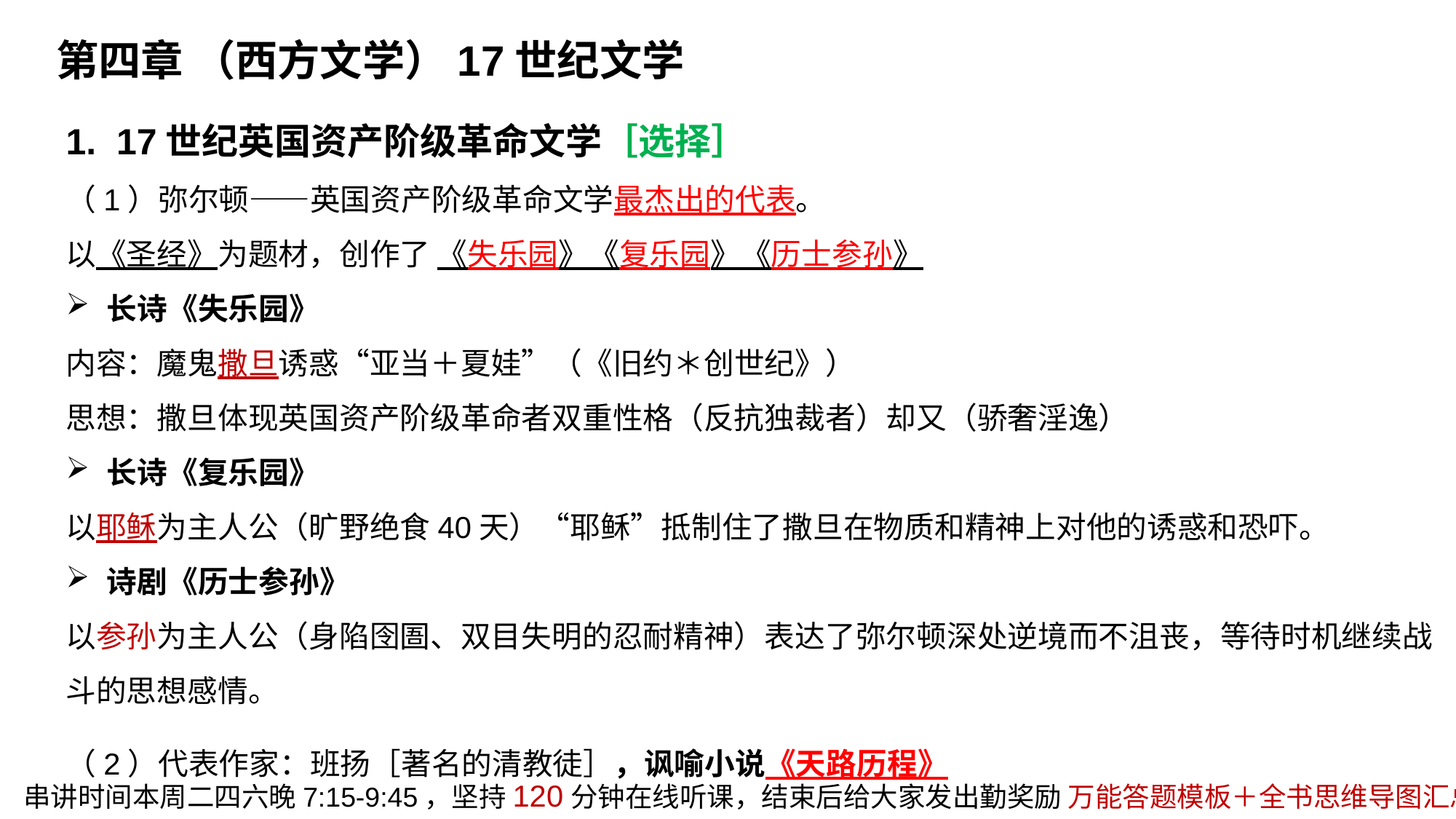

第四章 （西方文学）17世纪文学
1.  17世纪英国资产阶级革命文学［选择］
（1）弥尔顿——英国资产阶级革命文学最杰出的代表。
以《圣经》为题材，创作了 《失乐园》《复乐园》《历士参孙》
长诗《失乐园》
内容：魔鬼撒旦诱惑“亚当＋夏娃”（《旧约＊创世纪》）
思想：撒旦体现英国资产阶级革命者双重性格（反抗独裁者）却又（骄奢淫逸）
长诗《复乐园》
以耶稣为主人公（旷野绝食40天）“耶稣”抵制住了撒旦在物质和精神上对他的诱惑和恐吓。
诗剧《历士参孙》
以参孙为主人公（身陷囹圄、双目失明的忍耐精神）表达了弥尔顿深处逆境而不沮丧，等待时机继续战斗的思想感情。
（2）代表作家：班扬［著名的清教徒］，讽喻小说《天路历程》